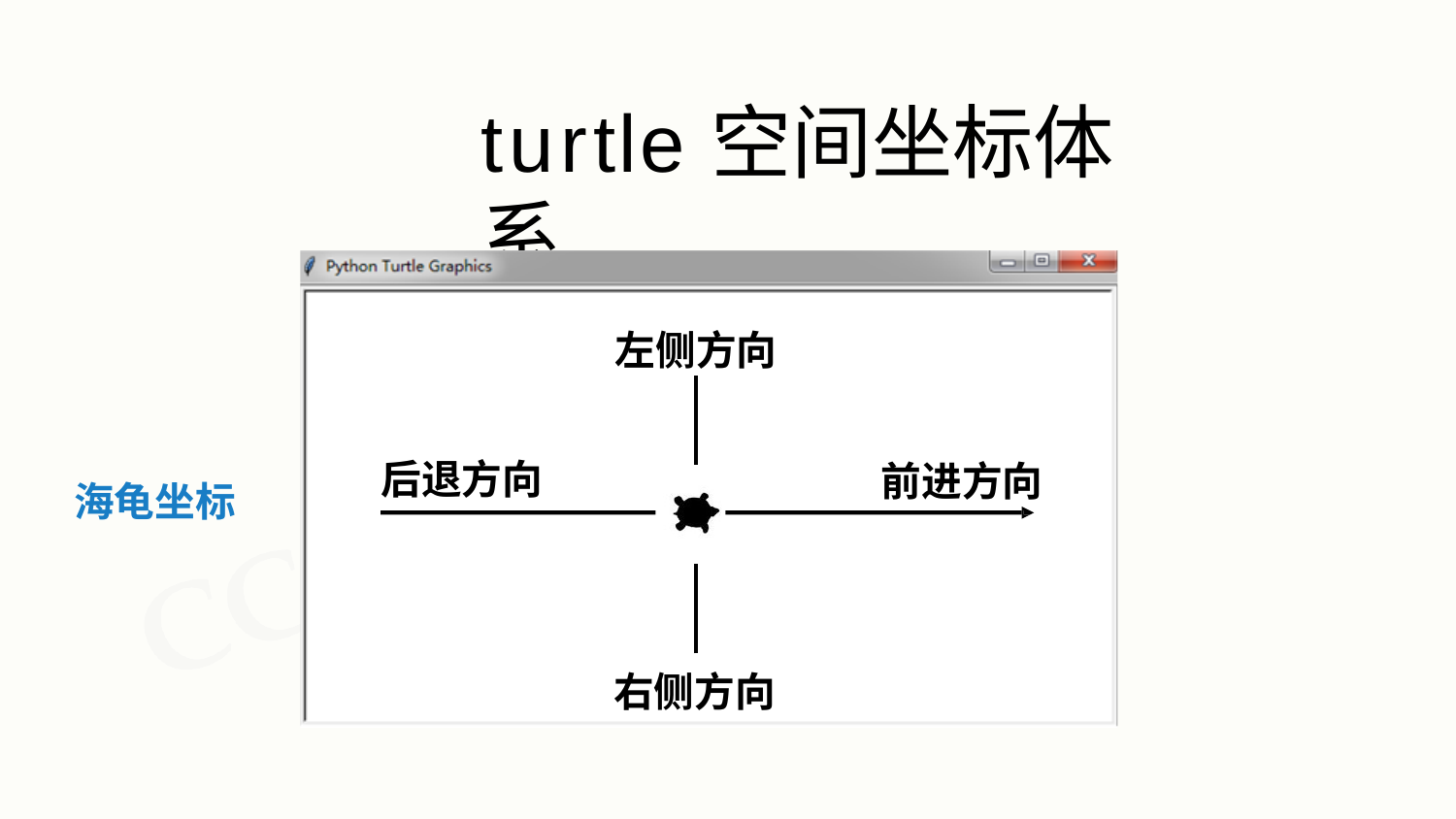

# turtle空间坐标体系

左侧方向

后退方向
前进方向
海龟坐标

右侧方向